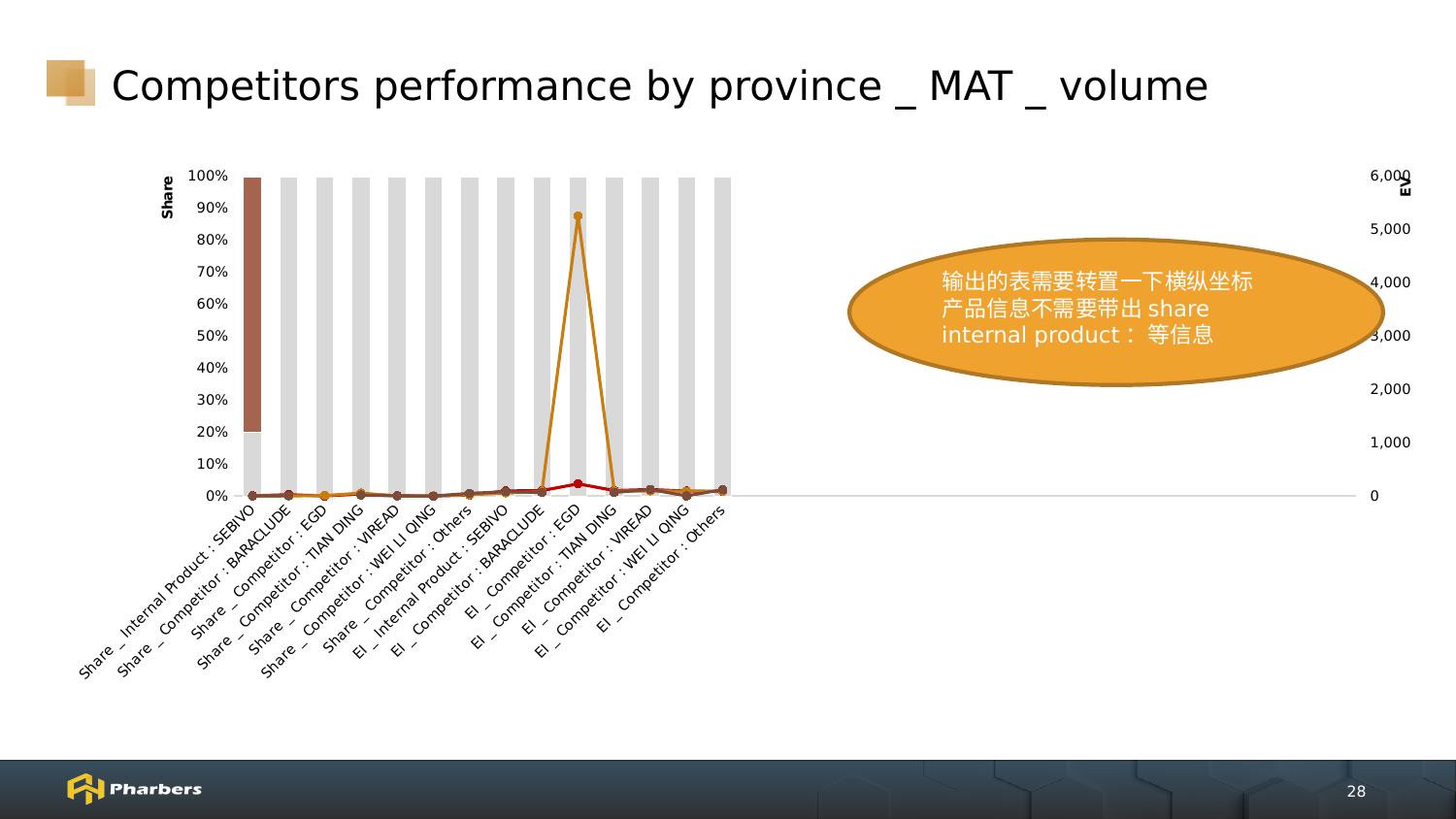

# Competitors performance by province _ MAT _ volume

### Chart

| Category | 甘肃省 | 福建省 | 北京市 | 安徽省 | 广东省 | 广西壮族自治区 | 贵州省 |
|---|---|---|---|---|---|---|---|
| Share _ Internal Product : SEBIVO | 0.199574861096239 | 3.08428049025638 | 4.88245088470368 | 2.61971561422709 | 6.1694762279935 | 2.3617509320577 | 1.93484368620914 |
| Share _ Competitor : BARACLUDE | 1.99072329723048 | 22.1697571357736 | 32.7454384033978 | 1.05626123047713 | 26.8911252047631 | 2.62279020888844 | 6.07100752501033 |
| Share _ Competitor : EGD | 38.8366698119063 | 0.120337368221375 | 11.4783968154365 | 0.500420483130053 | 0.757918769502332 | 8.86932919879593 | None |
| Share _ Competitor : TIAN DING | 16.8487030509405 | 55.0408466617362 | 35.5629040735543 | 28.8128212317226 | 41.2257284000088 | 56.4389760653228 | 19.2944811562587 |
| Share _ Competitor : VIREAD | 3.01729245188293 | 3.46983816416833 | 6.88123342730265 | 1.37901635929869 | 5.29478598488704 | 0.497061505344735 | 4.1086378434633 |
| Share _ Competitor : WEI LI QING | 15.1307843834142 | 0.158067569051953 | None | 0.513888736113148 | 0.0586941054244802 | 6.20273298868254 | 0.351851299571661 |
| Share _ Competitor : Others | 23.9762521435293 | 15.9568726107921 | 8.44957639560505 | 65.1178763450313 | 19.6022713074208 | 23.0073591009078 | 50.7220243696526 |
| EI _ Internal Product : SEBIVO | 54.8158035348058 | 63.9935859720822 | 82.7672797207118 | 64.2094623094067 | 96.3673422616391 | 59.7730836419685 | 80.797885343016 |
| EI _ Competitor : BARACLUDE | 79.6848888572124 | 86.8674686570623 | 94.0465550700565 | 102.706385128818 | 102.850726670746 | 80.9897663596757 | 68.5798748779531 |
| EI _ Competitor : EGD | 124.567431215998 | 108.151991195968 | 192.479921200744 | 105.637784417387 | 229.660963013619 | 5266.19920260835 | None |
| EI _ Competitor : TIAN DING | 93.8670551217924 | 1989.59453119417 | 103.14324661747 | 98.603746833163 | 103.66148378291 | 92.9115560673049 | 68.5575309346 |
| EI _ Competitor : VIREAD | 127.01076039976 | 73.0821599949921 | 118.933216179417 | 131.899743811698 | 123.480188785987 | 96.1979644409275 | 122.817154967638 |
| EI _ Competitor : WEI LI QING | 78.1861706744751 | 79.307802930872 | None | 84.9152363599809 | 93.4124455688578 | 91.8254035668338 | 2.30677299551777 |
| EI _ Competitor : Others | 91.2232931758847 | 25.8059427110028 | 64.726387980627 | 102.472948998365 | 85.2206211573173 | 93.4290171598814 | 120.734865929687 |
输出的表需要转置一下横纵坐标
产品信息不需要带出share internal product：等信息
28